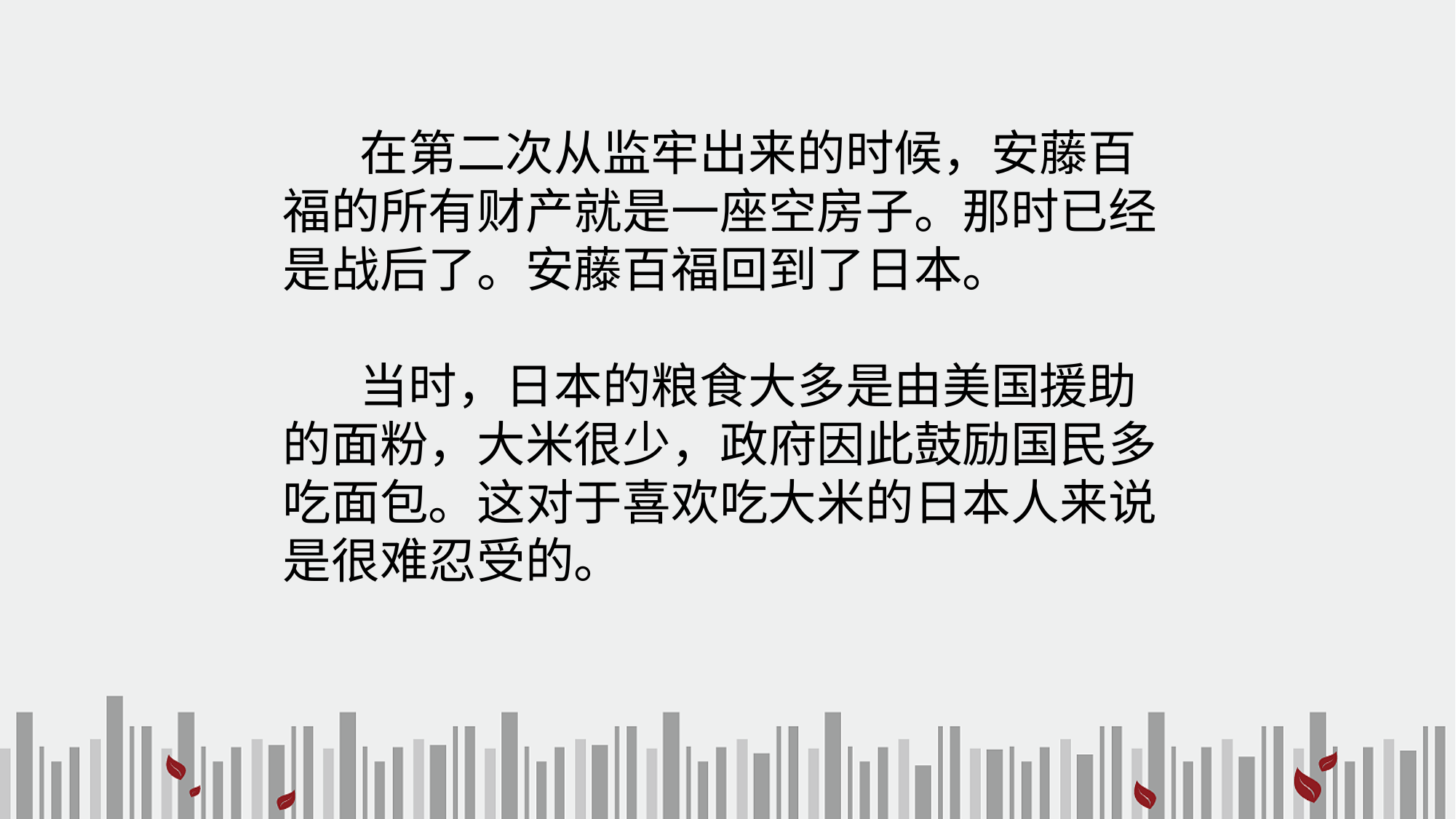

在第二次从监牢出来的时候，安藤百福的所有财产就是一座空房子。那时已经是战后了。安藤百福回到了日本。

      当时，日本的粮食大多是由美国援助的面粉，大米很少，政府因此鼓励国民多吃面包。这对于喜欢吃大米的日本人来说是很难忍受的。